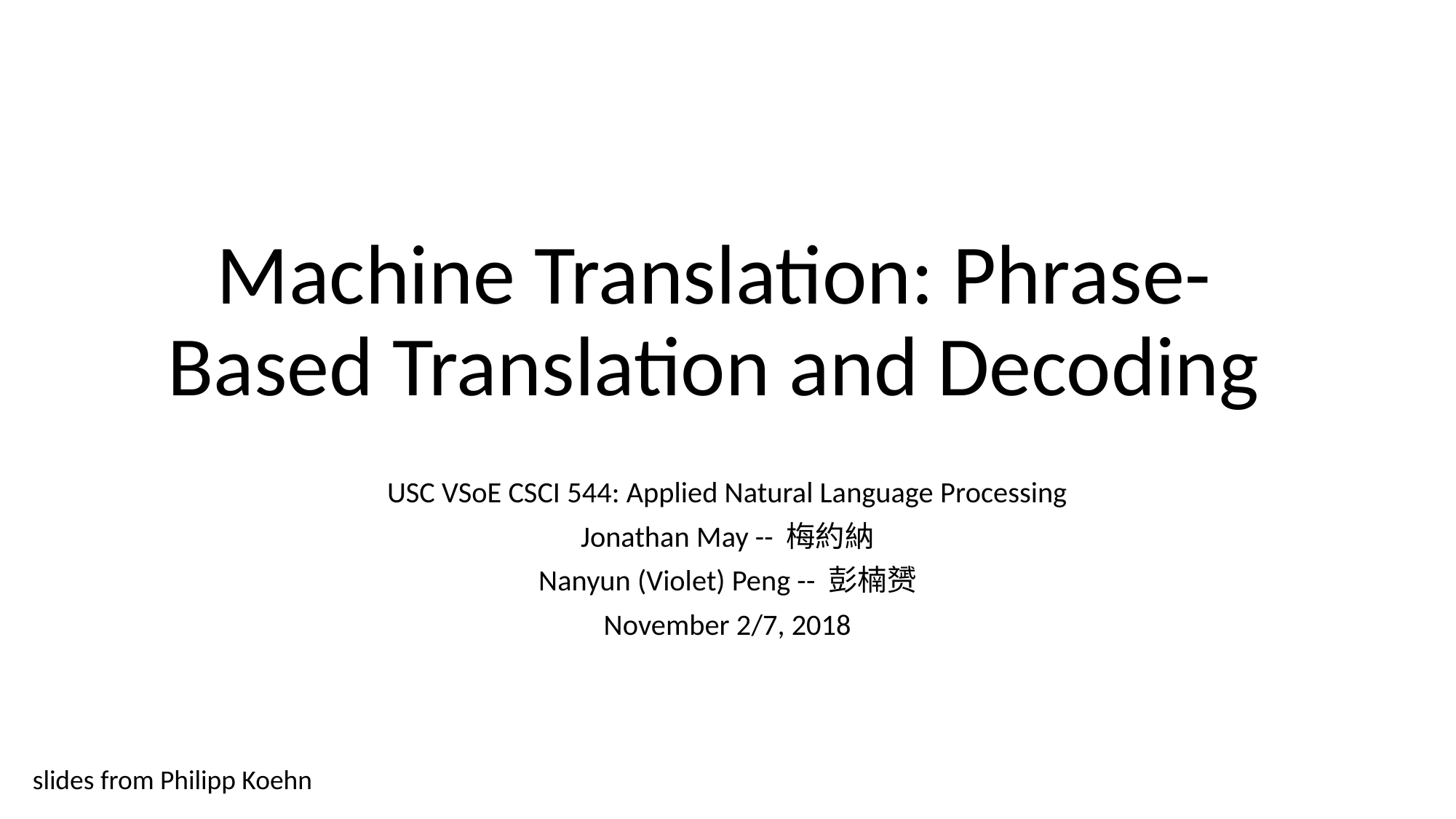

# Machine Translation: Phrase-Based Translation and Decoding
USC VSoE CSCI 544: Applied Natural Language Processing
Jonathan May -- 梅約納
Nanyun (Violet) Peng -- 彭楠赟
November 2/7, 2018
slides from Philipp Koehn